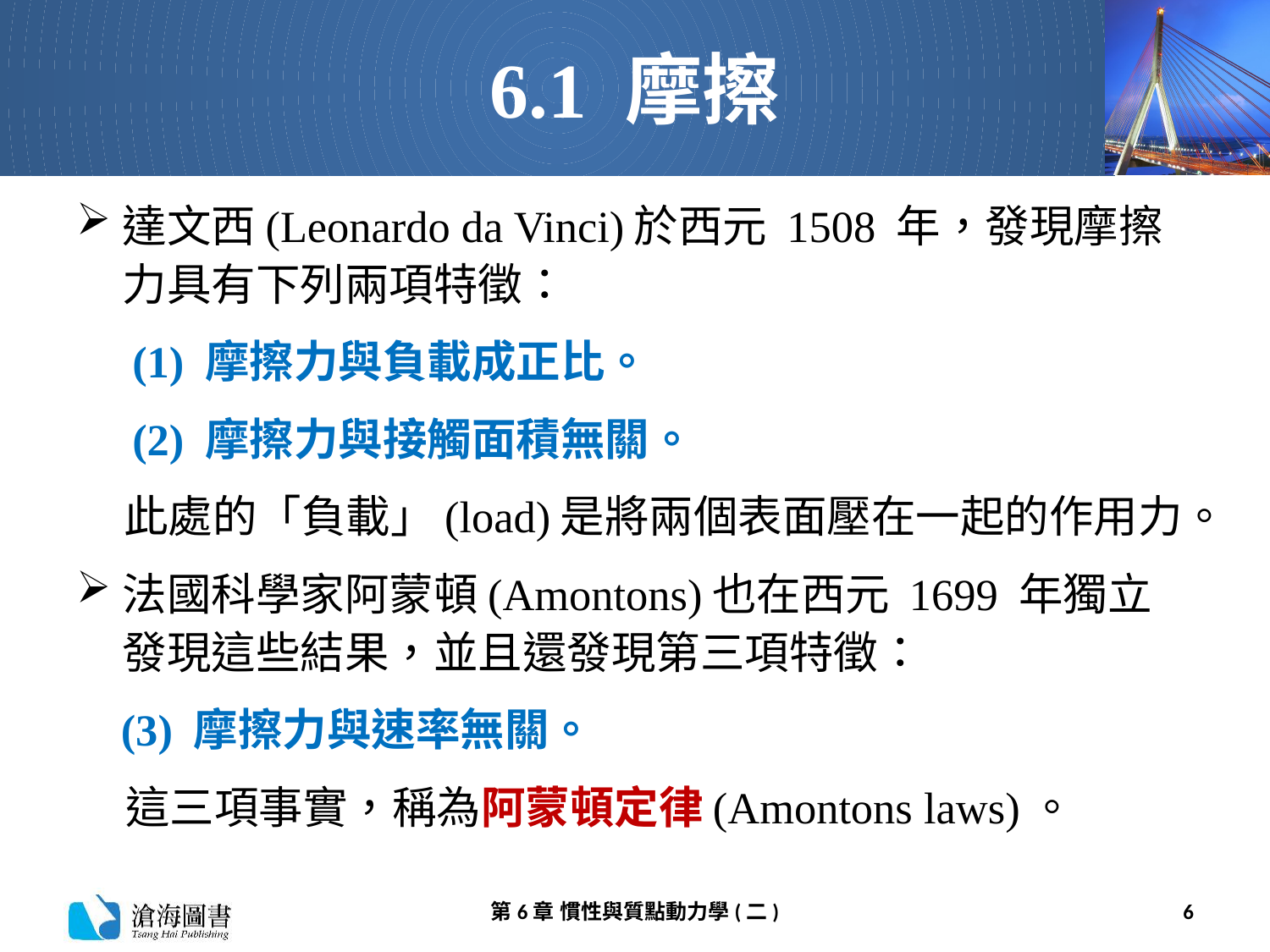

# 6.1 摩擦
達文西(Leonardo da Vinci)於西元 1508 年，發現摩擦力具有下列兩項特徵：
     (1) 摩擦力與負載成正比。
     (2) 摩擦力與接觸面積無關。
此處的「負載」(load)是將兩個表面壓在一起的作用力。
法國科學家阿蒙頓(Amontons)也在西元 1699 年獨立發現這些結果，並且還發現第三項特徵：
    (3) 摩擦力與速率無關。
    這三項事實，稱為阿蒙頓定律(Amontons laws)。
第6章 慣性與質點動力學(二)
6